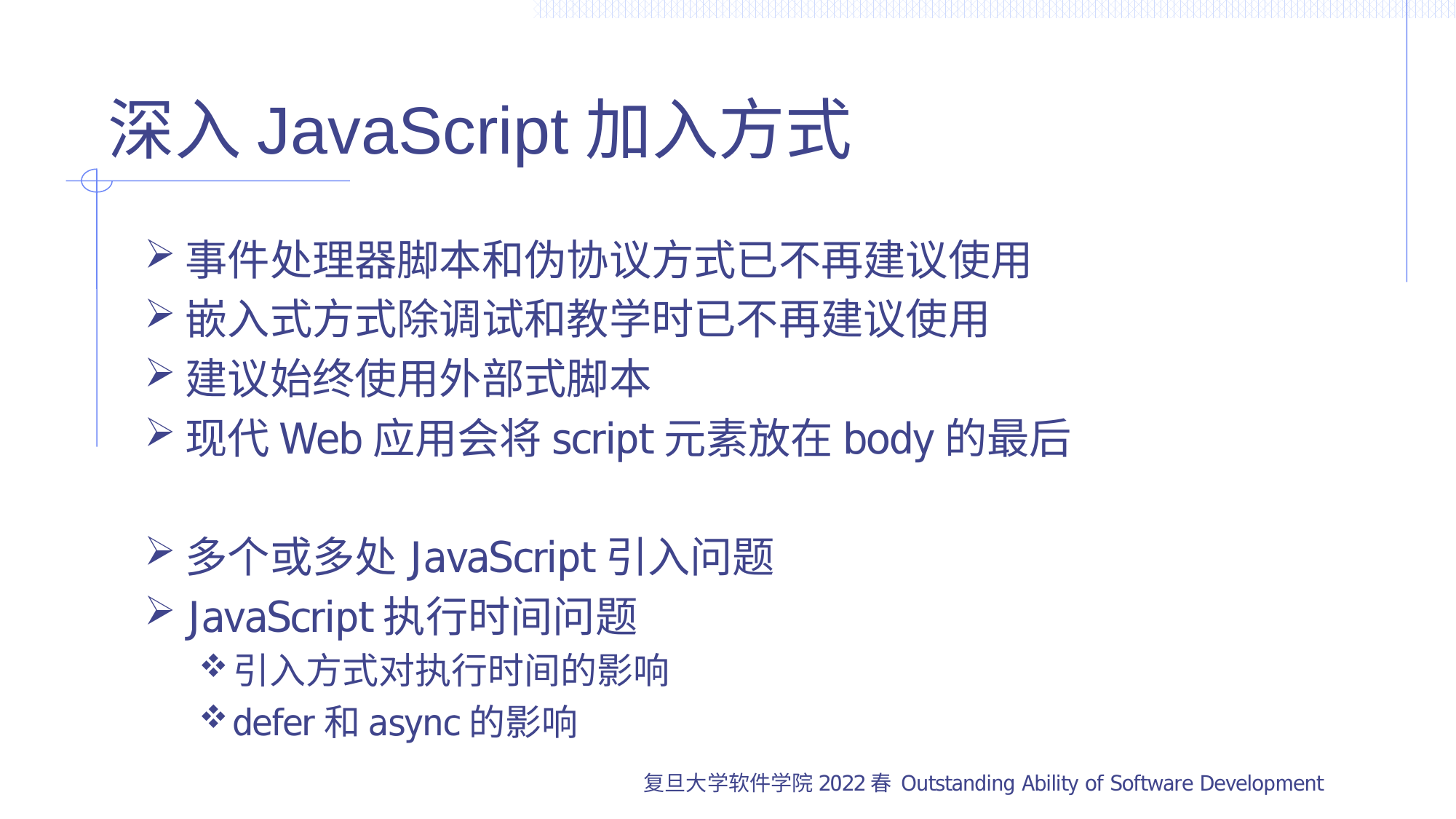

# 深入JavaScript加入方式
事件处理器脚本和伪协议方式已不再建议使用
嵌入式方式除调试和教学时已不再建议使用
建议始终使用外部式脚本
现代Web应用会将script元素放在body的最后

多个或多处JavaScript引入问题
JavaScript执行时间问题
引入方式对执行时间的影响
defer和async的影响